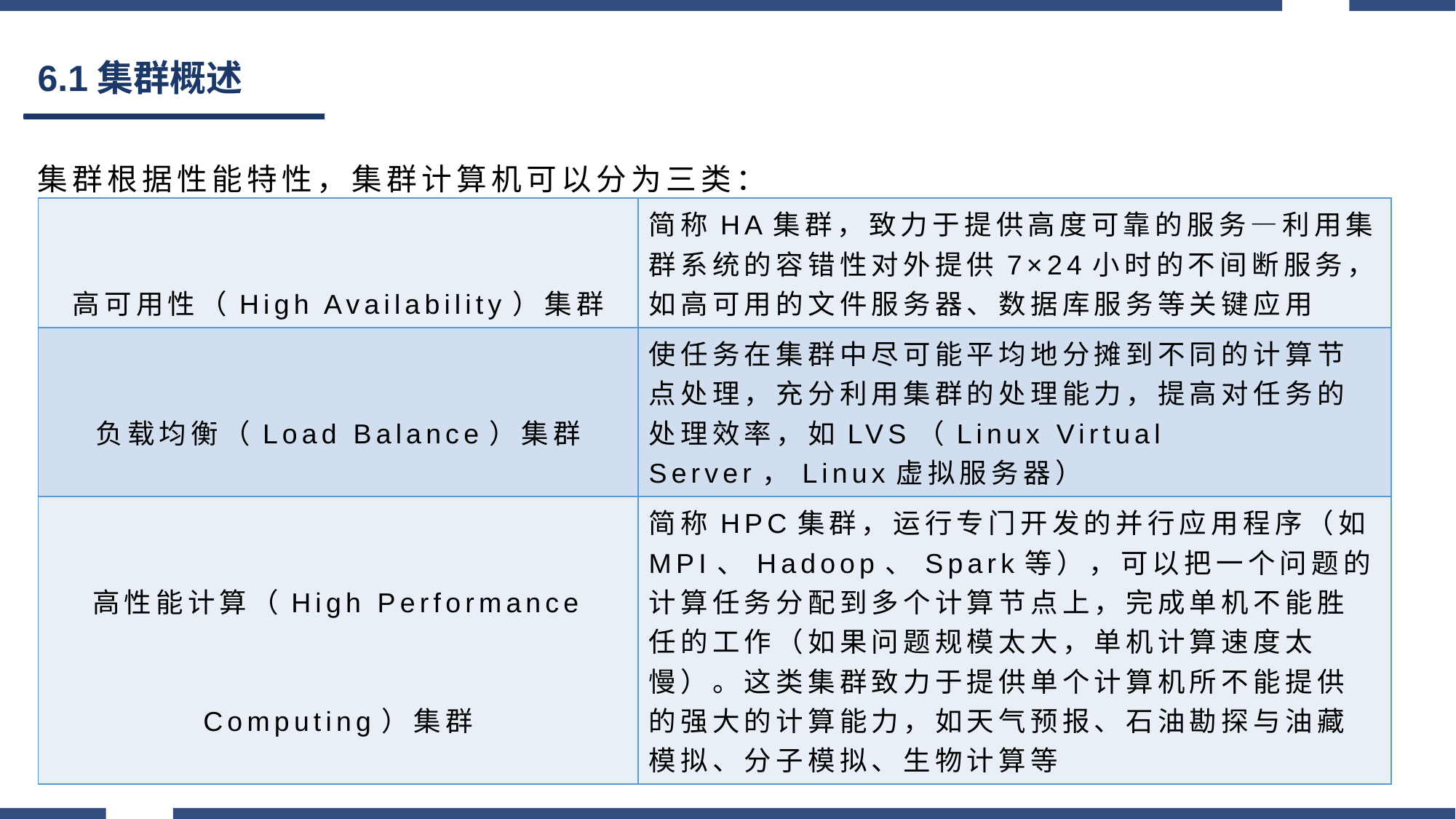

# 6.1集群概述
集群根据性能特性，集群计算机可以分为三类：
| 高可用性（High Availability）集群 | 简称HA集群，致力于提供高度可靠的服务—利用集群系统的容错性对外提供7×24小时的不间断服务，如高可用的文件服务器、数据库服务等关键应用 |
| --- | --- |
| 负载均衡（Load Balance）集群 | 使任务在集群中尽可能平均地分摊到不同的计算节点处理，充分利用集群的处理能力，提高对任务的处理效率，如LVS（Linux Virtual Server，Linux虚拟服务器） |
| 高性能计算（High Performance Computing）集群 | 简称HPC集群，运行专门开发的并行应用程序（如MPI、Hadoop、Spark等），可以把一个问题的计算任务分配到多个计算节点上，完成单机不能胜任的工作（如果问题规模太大，单机计算速度太慢）。这类集群致力于提供单个计算机所不能提供的强大的计算能力，如天气预报、石油勘探与油藏模拟、分子模拟、生物计算等 |